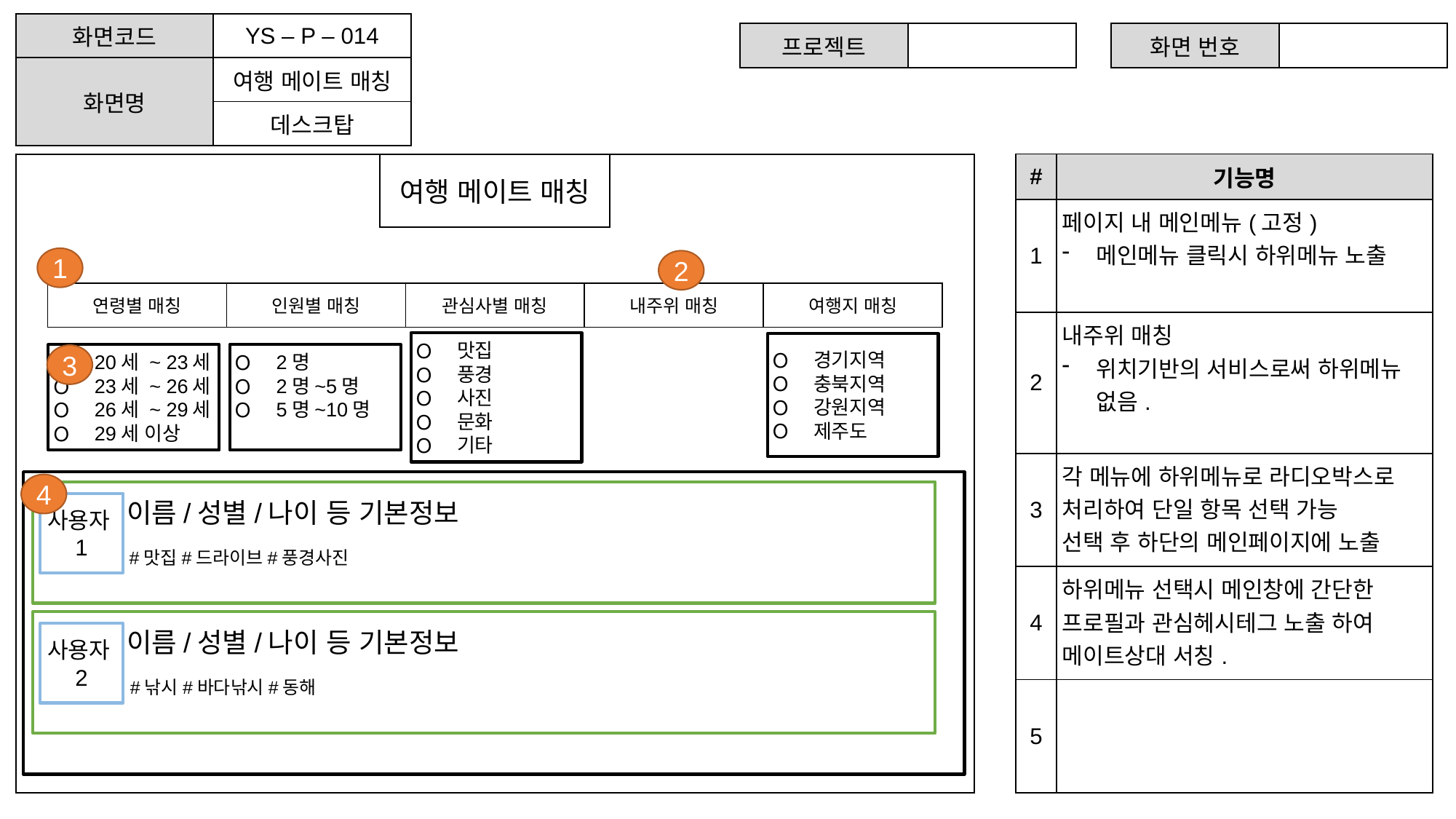

| 화면코드 | YS – P – 014 |
| --- | --- |
| 화면명 | 여행 메이트 매칭 |
|  | 데스크탑 |
| 프로젝트 |  |
| --- | --- |
| 화면 번호 |  |
| --- | --- |

| # | 기능명 |
| --- | --- |
| 1 | 페이지 내 메인메뉴(고정) 메인메뉴 클릭시 하위메뉴 노출 |
| 2 | 내주위 매칭 위치기반의 서비스로써 하위메뉴 없음. |
| 3 | 각 메뉴에 하위메뉴로 라디오박스로 처리하여 단일 항목 선택 가능 선택 후 하단의 메인페이지에 노출 |
| 4 | 하위메뉴 선택시 메인창에 간단한 프로필과 관심헤시테그 노출 하여 메이트상대 서칭. |
| 5 |  |

여행 메이트 매칭
1

2

| 연령별 매칭 | 인원별 매칭 | 관심사별 매칭 | 내주위 매칭 | 여행지 매칭 |
| --- | --- | --- | --- | --- |
20세 ~ 23세
23세 ~ 26세
26세 ~ 29세
29세 이상
2명
2명~5명
5명~10명

맛집
풍경
사진
문화
기타

경기지역
충북지역
강원지역
제주도
3

4

이름/성별/나이 등 기본정보
사용자1
#맛집#드라이브#풍경사진

이름/성별/나이 등 기본정보
사용자2
#낚시#바다낚시#동해